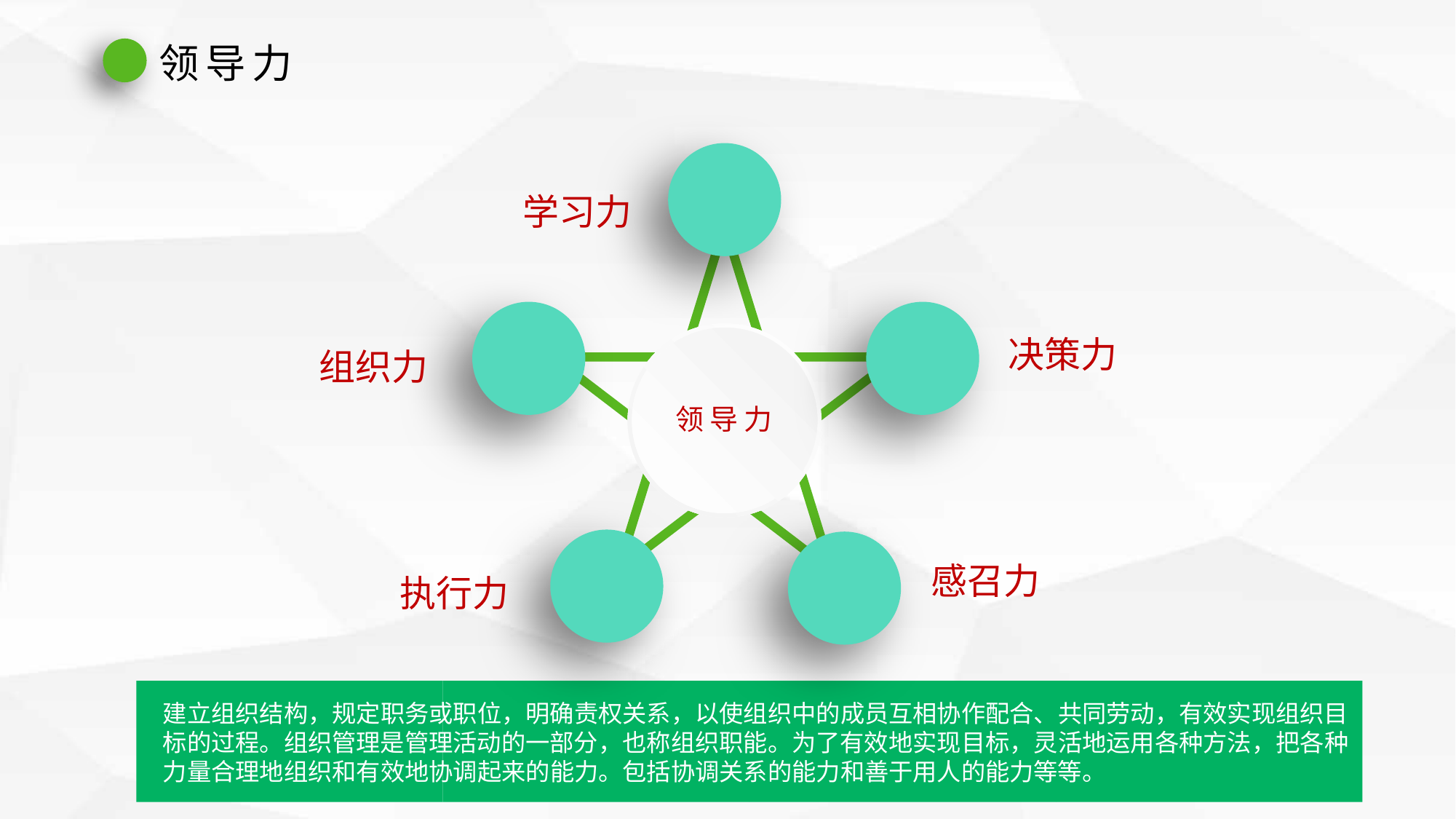

领导力

学习力

领导力
决策力
组织力

感召力
执行力

建立组织结构，规定职务或职位，明确责权关系，以使组织中的成员互相协作配合、共同劳动，有效实现组织目
标的过程。组织管理是管理活动的一部分，也称组织职能。为了有效地实现目标，灵活地运用各种方法，把各种
力量合理地组织和有效地协调起来的能力。包括协调关系的能力和善于用人的能力等等。
延时符